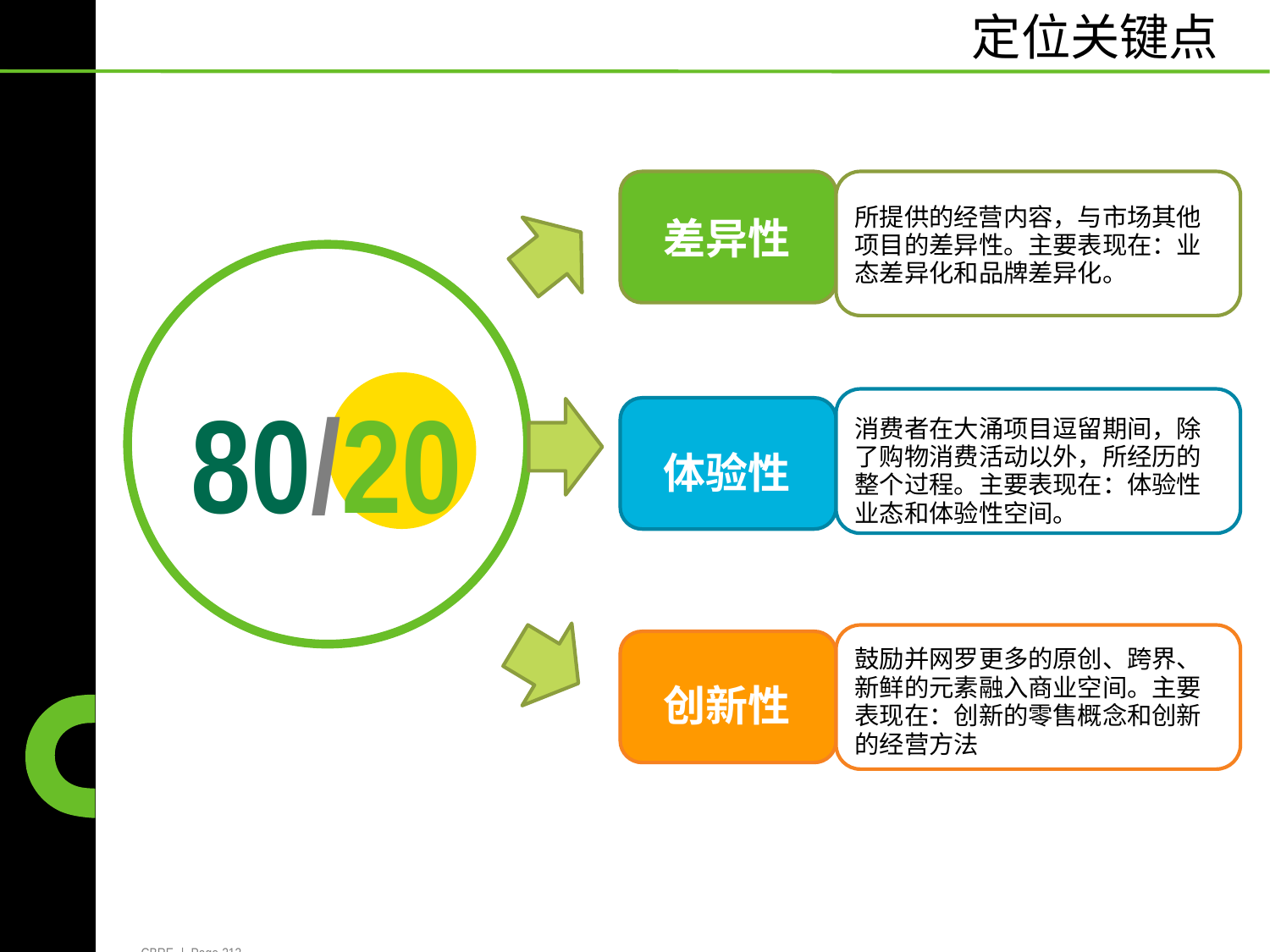

定位关键点

所提供的经营内容，与市场其他
项目的差异性。主要表现在：业
态差异化和品牌差异化。
差异性

	80/20

CBRE  |  Page 213

消费者在大涌项目逗留期间，除
了购物消费活动以外，所经历的
整个过程。主要表现在：体验性
业态和体验性空间。

鼓励并网罗更多的原创、跨界、
新鲜的元素融入商业空间。主要
表现在：创新的零售概念和创新
的经营方法
体验性

创新性